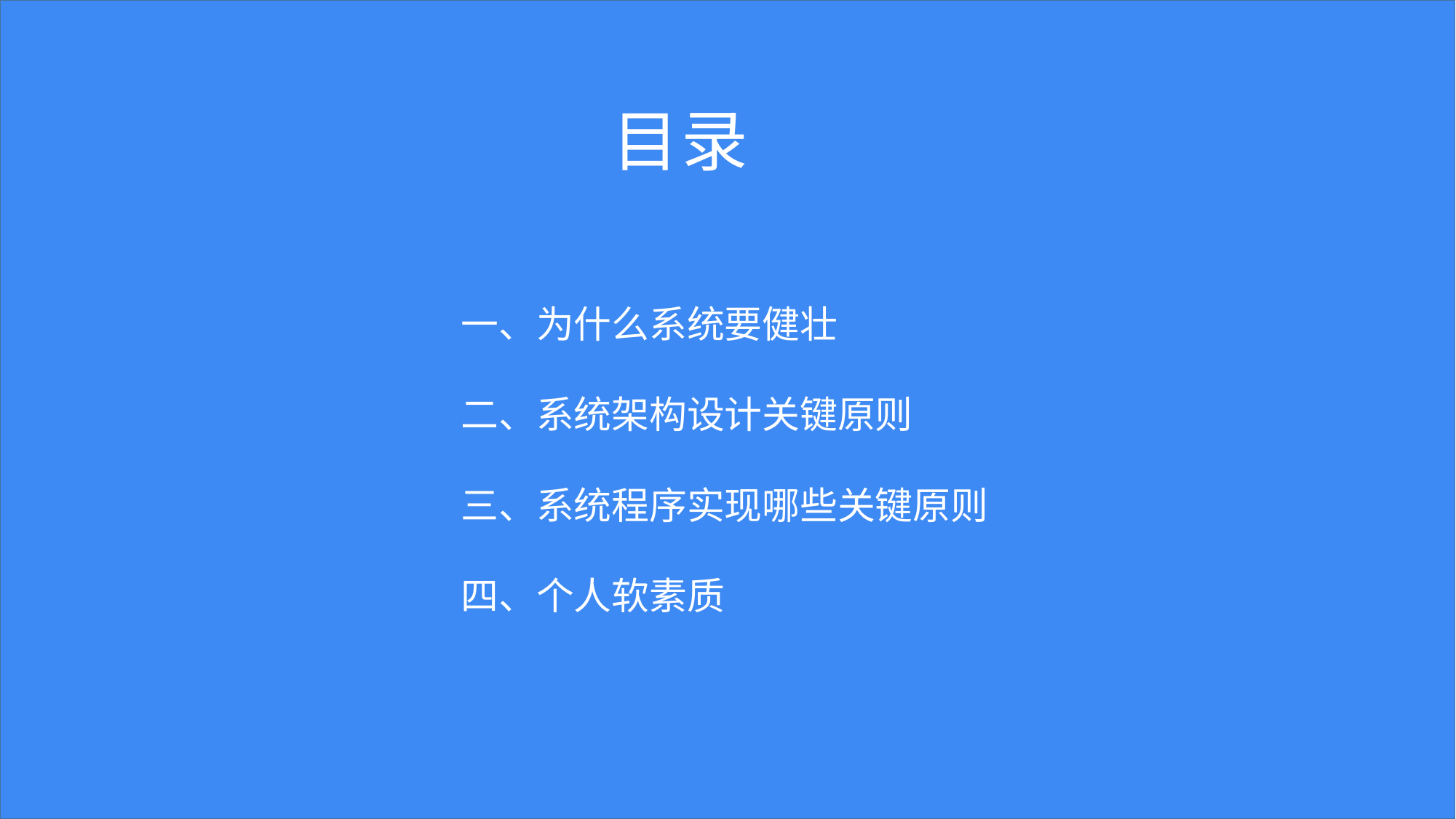

目录
一、为什么系统要健壮
二、系统架构设计关键原则
三、系统程序实现哪些关键原则
四、个人软素质